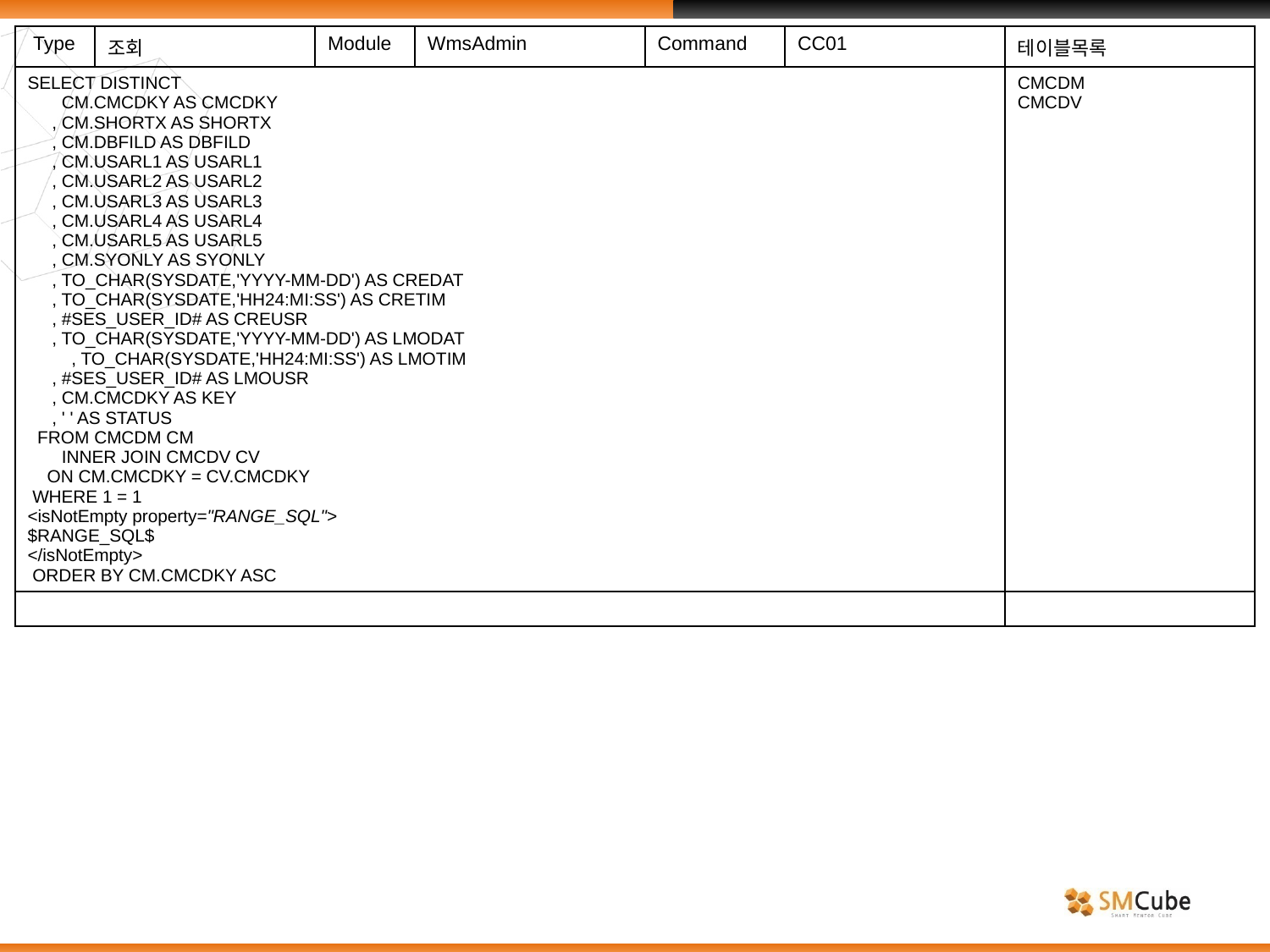

| Type | 조회 | Module | WmsAdmin | Command | CC01 | 테이블목록 |
| --- | --- | --- | --- | --- | --- | --- |
| SELECT DISTINCT CM.CMCDKY AS CMCDKY , CM.SHORTX AS SHORTX , CM.DBFILD AS DBFILD , CM.USARL1 AS USARL1 , CM.USARL2 AS USARL2 , CM.USARL3 AS USARL3 , CM.USARL4 AS USARL4 , CM.USARL5 AS USARL5 , CM.SYONLY AS SYONLY , TO\_CHAR(SYSDATE,'YYYY-MM-DD') AS CREDAT , TO\_CHAR(SYSDATE,'HH24:MI:SS') AS CRETIM , #SES\_USER\_ID# AS CREUSR , TO\_CHAR(SYSDATE,'YYYY-MM-DD') AS LMODAT , TO\_CHAR(SYSDATE,'HH24:MI:SS') AS LMOTIM , #SES\_USER\_ID# AS LMOUSR , CM.CMCDKY AS KEY , ' ' AS STATUS FROM CMCDM CM INNER JOIN CMCDV CV ON CM.CMCDKY = CV.CMCDKY WHERE 1 = 1 <isNotEmpty property="RANGE\_SQL"> $RANGE\_SQL$ </isNotEmpty> ORDER BY CM.CMCDKY ASC |  |  |  |  |  | CMCDM CMCDV |
|  |  |  |  |  |  |  |